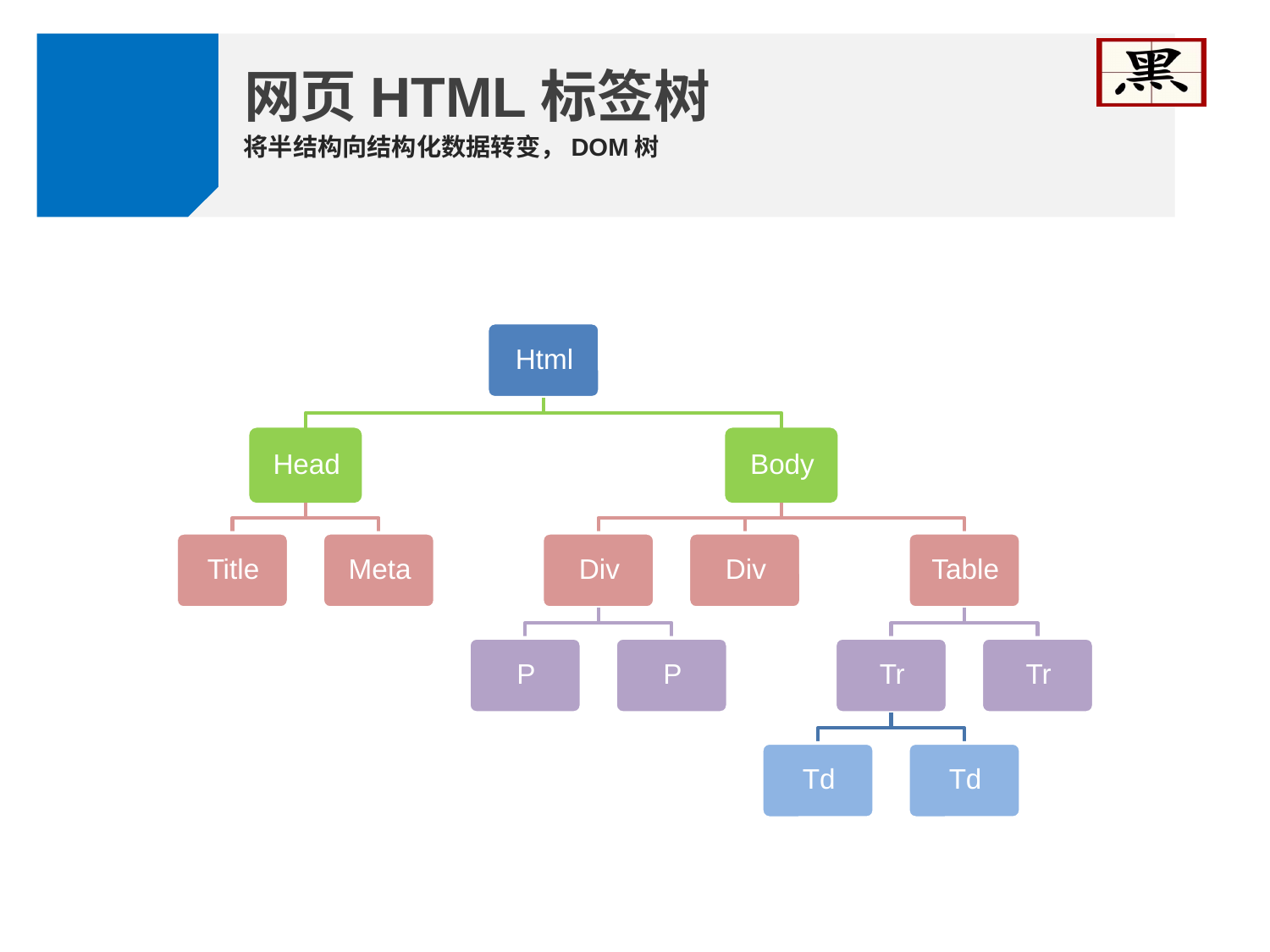

网页HTML标签树
将半结构向结构化数据转变，DOM树
Html
Head
Title
Meta
Body
Div
P
P
Div
Table
Tr
Td
Td
Tr